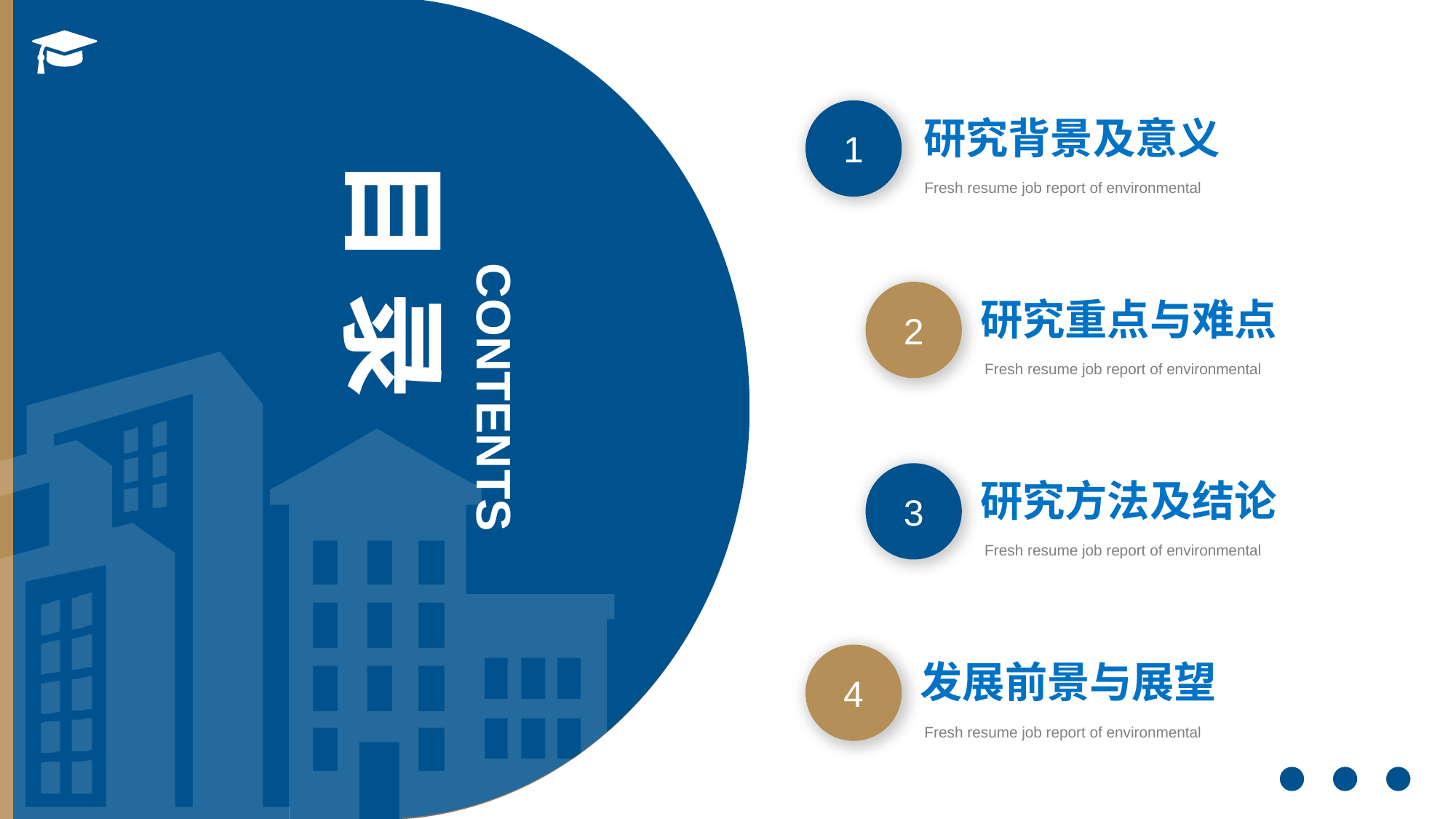

目 录
1
研究背景及意义
Fresh resume job report of environmental
CONTEN TS
2
研究重点与难点
Fresh resume job report of environmental

3
研究方法及结论
Fresh resume job report of environmental
4
发展前景与展望
Fresh resume job report of environmental